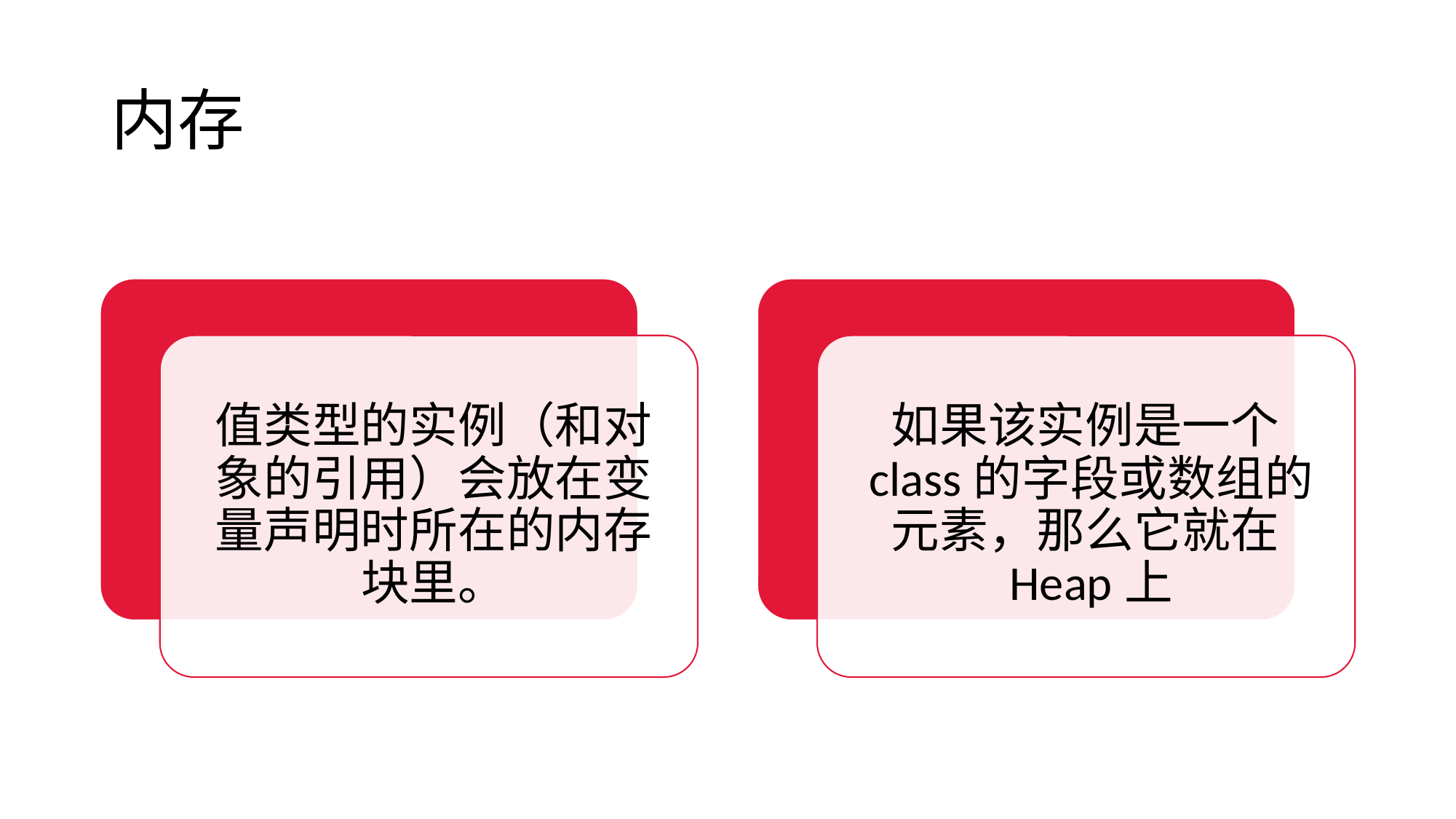

# 内存
值类型的实例（和对象的引用）会放在变量声明时所在的内存块里。
如果该实例是一个class的字段或数组的元素，那么它就在Heap上